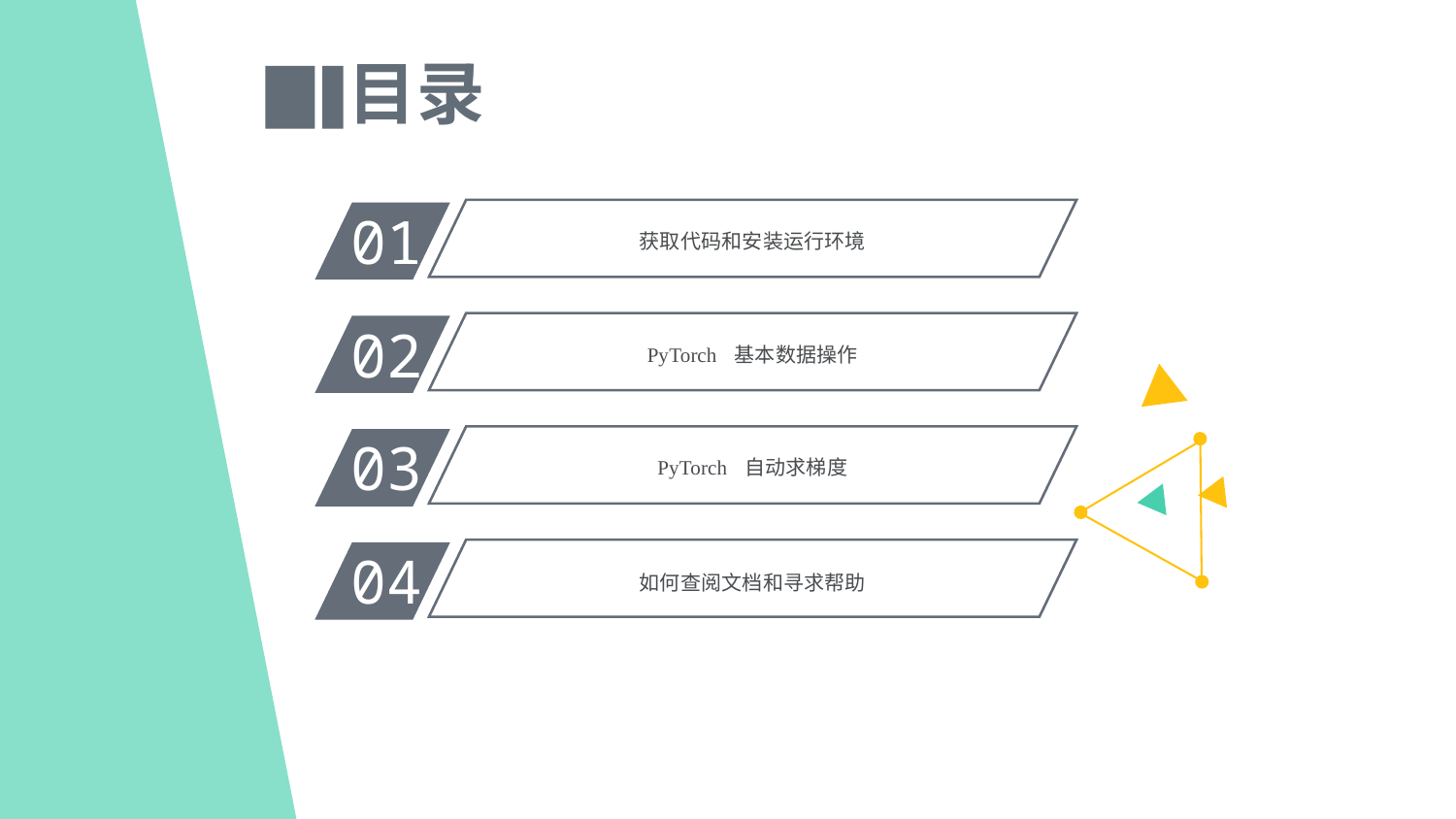

目录

01

获取代码和安装运行环境

02

PyTorch 基本数据操作

03

PyTorch 自动求梯度
04

如何查阅文档和寻求帮助
05

本课程的学习方法